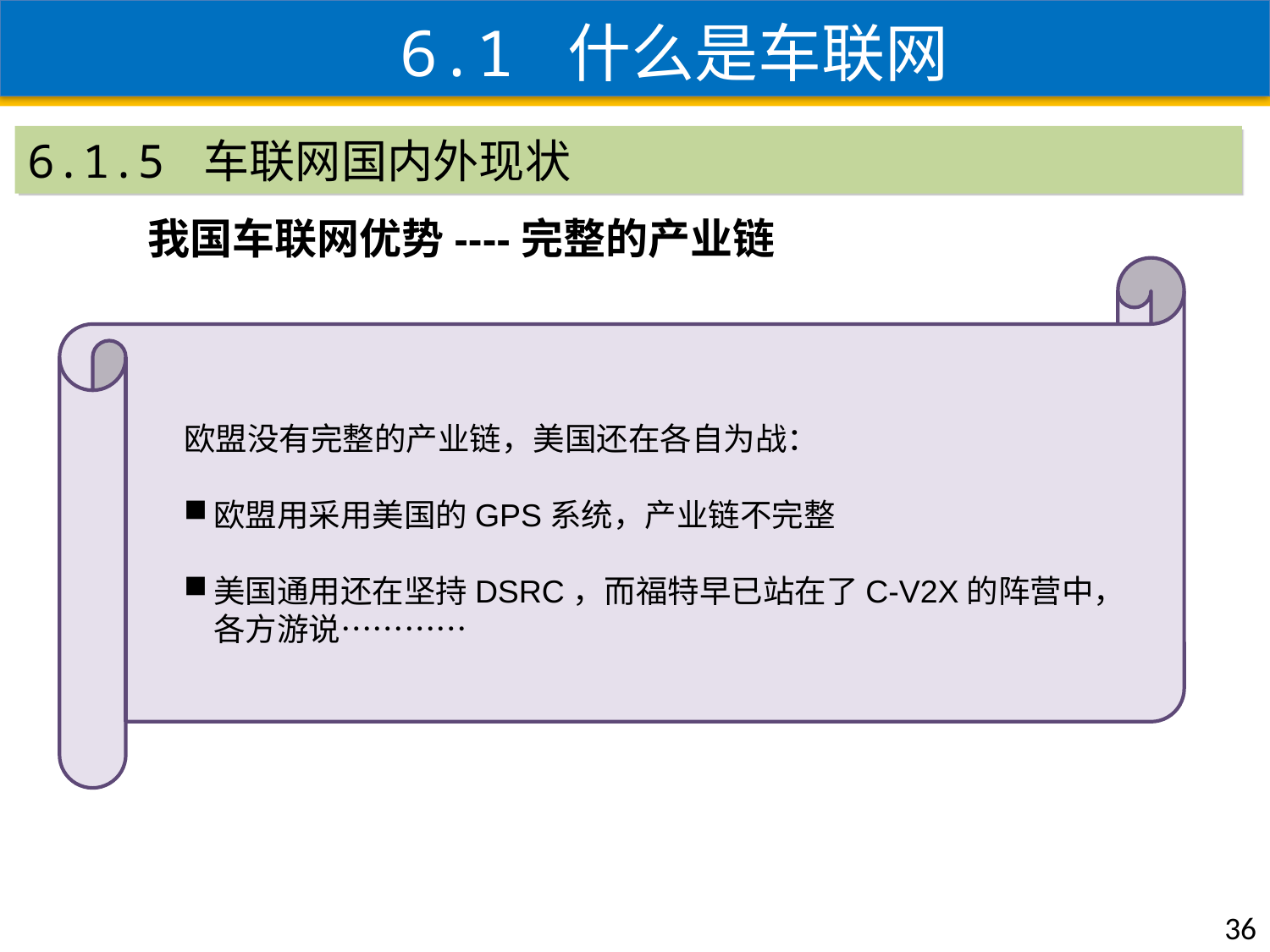

6.1 什么是车联网
6.1.5 车联网国内外现状
我国车联网优势----完整的产业链

欧盟没有完整的产业链，美国还在各自为战：

欧盟用采用美国的GPS系统，产业链不完整

美国通用还在坚持DSRC，而福特早已站在了C-V2X的阵营中，各方游说…………

36